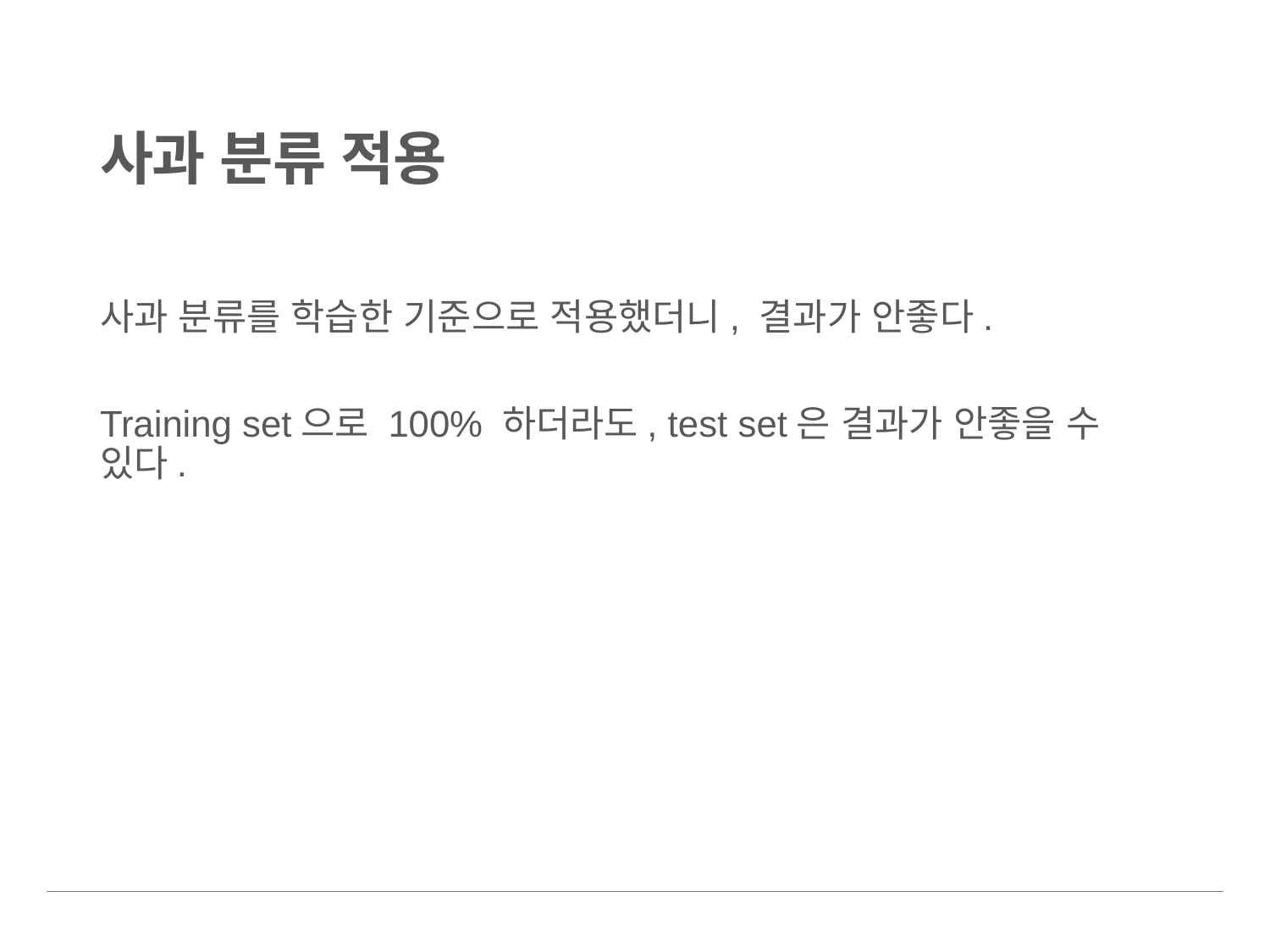

# 사과 분류 적용
사과 분류를 학습한 기준으로 적용했더니, 결과가 안좋다.

Training set으로 100% 하더라도, test set은 결과가 안좋을 수 있다.